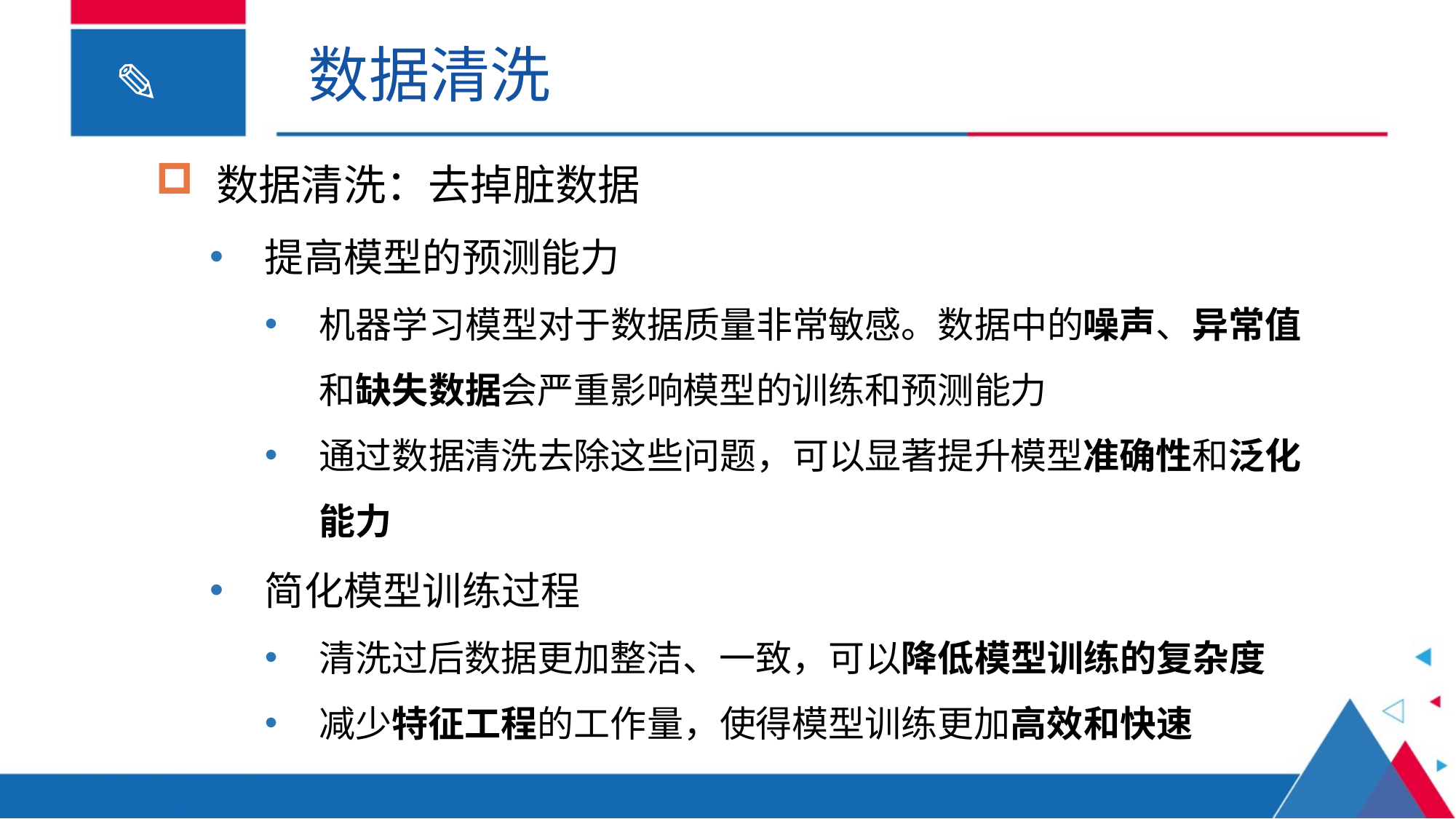

数据清洗
 数据清洗：去掉脏数据
提高模型的预测能力
机器学习模型对于数据质量非常敏感。数据中的噪声、异常值和缺失数据会严重影响模型的训练和预测能力
通过数据清洗去除这些问题，可以显著提升模型准确性和泛化能力
简化模型训练过程
清洗过后数据更加整洁、一致，可以降低模型训练的复杂度
减少特征工程的工作量，使得模型训练更加高效和快速